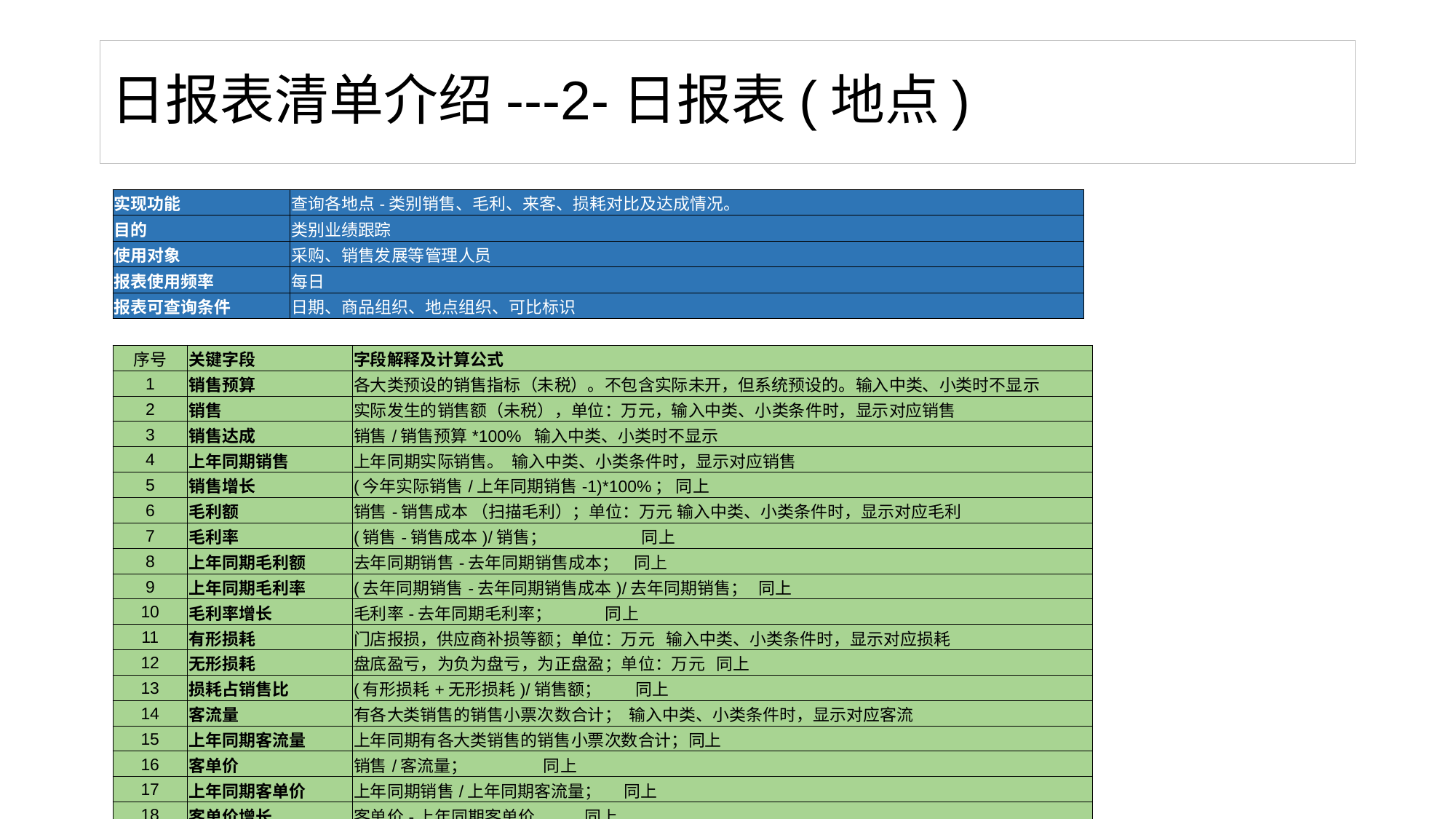

# 日报表清单介绍---2-日报表(地点)
|  |  |
| --- | --- |
| 实现功能 | 查询各地点-类别销售、毛利、来客、损耗对比及达成情况。 |
| 目的 | 类别业绩跟踪 |
| 使用对象 | 采购、销售发展等管理人员 |
| 报表使用频率 | 每日 |
| 报表可查询条件 | 日期、商品组织、地点组织、可比标识 |
| 序号 | 关键字段 | 字段解释及计算公式 |
| --- | --- | --- |
| 1 | 销售预算 | 各大类预设的销售指标（未税）。不包含实际未开，但系统预设的。输入中类、小类时不显示 |
| 2 | 销售 | 实际发生的销售额（未税），单位：万元，输入中类、小类条件时，显示对应销售 |
| 3 | 销售达成 | 销售/销售预算\*100% 输入中类、小类时不显示 |
| 4 | 上年同期销售 | 上年同期实际销售。 输入中类、小类条件时，显示对应销售 |
| 5 | 销售增长 | (今年实际销售/上年同期销售-1)\*100%； 同上 |
| 6 | 毛利额 | 销售-销售成本 （扫描毛利）；单位：万元 输入中类、小类条件时，显示对应毛利 |
| 7 | 毛利率 | (销售-销售成本)/销售； 同上 |
| 8 | 上年同期毛利额 | 去年同期销售-去年同期销售成本； 同上 |
| 9 | 上年同期毛利率 | (去年同期销售-去年同期销售成本)/去年同期销售； 同上 |
| 10 | 毛利率增长 | 毛利率-去年同期毛利率； 同上 |
| 11 | 有形损耗 | 门店报损，供应商补损等额；单位：万元 输入中类、小类条件时，显示对应损耗 |
| 12 | 无形损耗 | 盘底盈亏，为负为盘亏，为正盘盈；单位：万元 同上 |
| 13 | 损耗占销售比 | (有形损耗+无形损耗)/销售额； 同上 |
| 14 | 客流量 | 有各大类销售的销售小票次数合计； 输入中类、小类条件时，显示对应客流 |
| 15 | 上年同期客流量 | 上年同期有各大类销售的销售小票次数合计；同上 |
| 16 | 客单价 | 销售/客流量； 同上 |
| 17 | 上年同期客单价 | 上年同期销售/上年同期客流量； 同上 |
| 18 | 客单价增长 | 客单价-上年同期客单价 同上 |

15